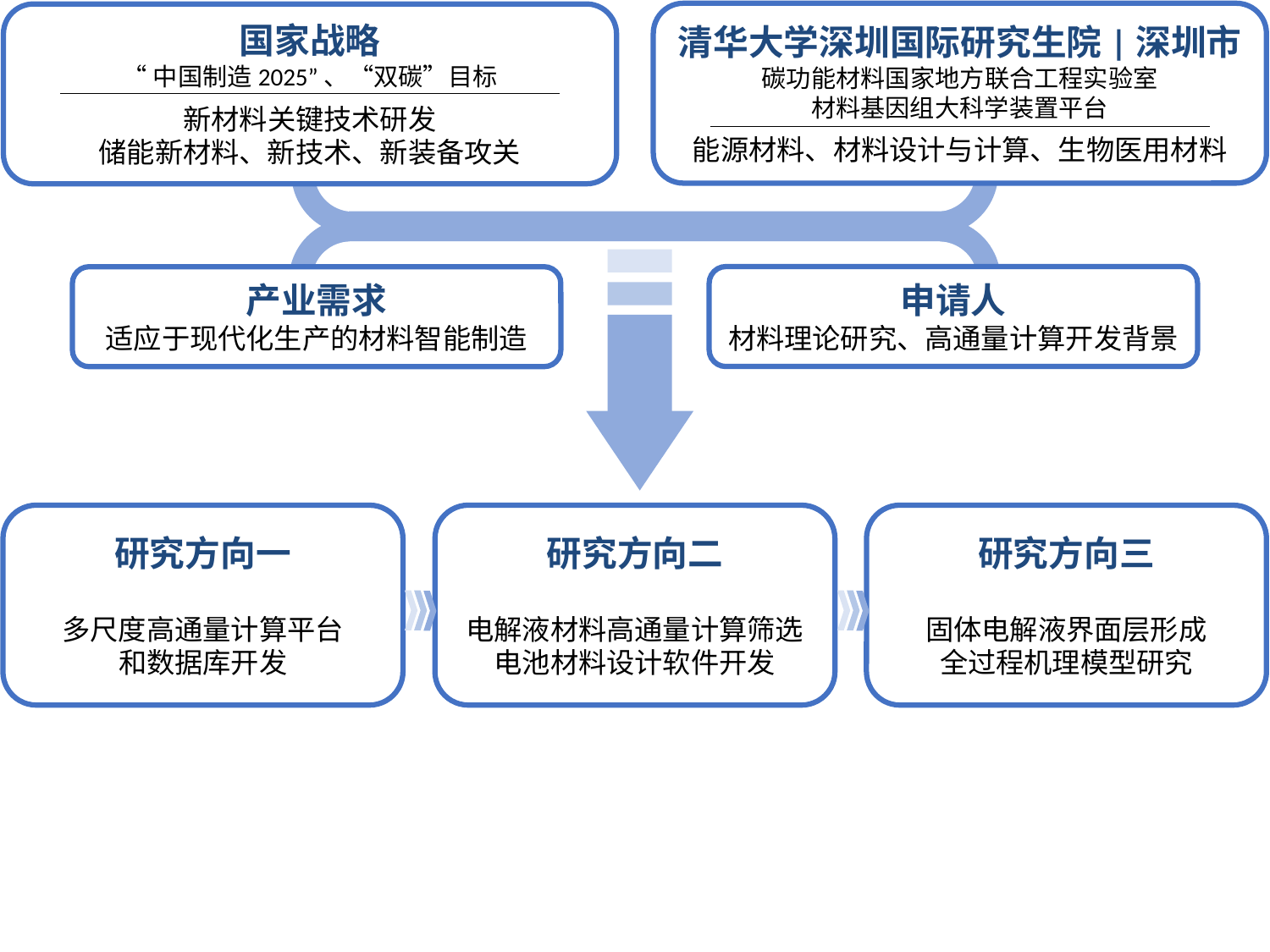

清华大学深圳国际研究生院|深圳市
碳功能材料国家地方联合工程实验室
材料基因组大科学装置平台
能源材料、材料设计与计算、生物医用材料
国家战略
“中国制造2025”、“双碳”目标
新材料关键技术研发
储能新材料、新技术、新装备攻关

申请人
材料理论研究、高通量计算开发背景
产业需求
适应于现代化生产的材料智能制造
研究方向一

多尺度高通量计算平台
和数据库开发
研究方向二

电解液材料高通量计算筛选
电池材料设计软件开发
研究方向三

固体电解液界面层形成
全过程机理模型研究